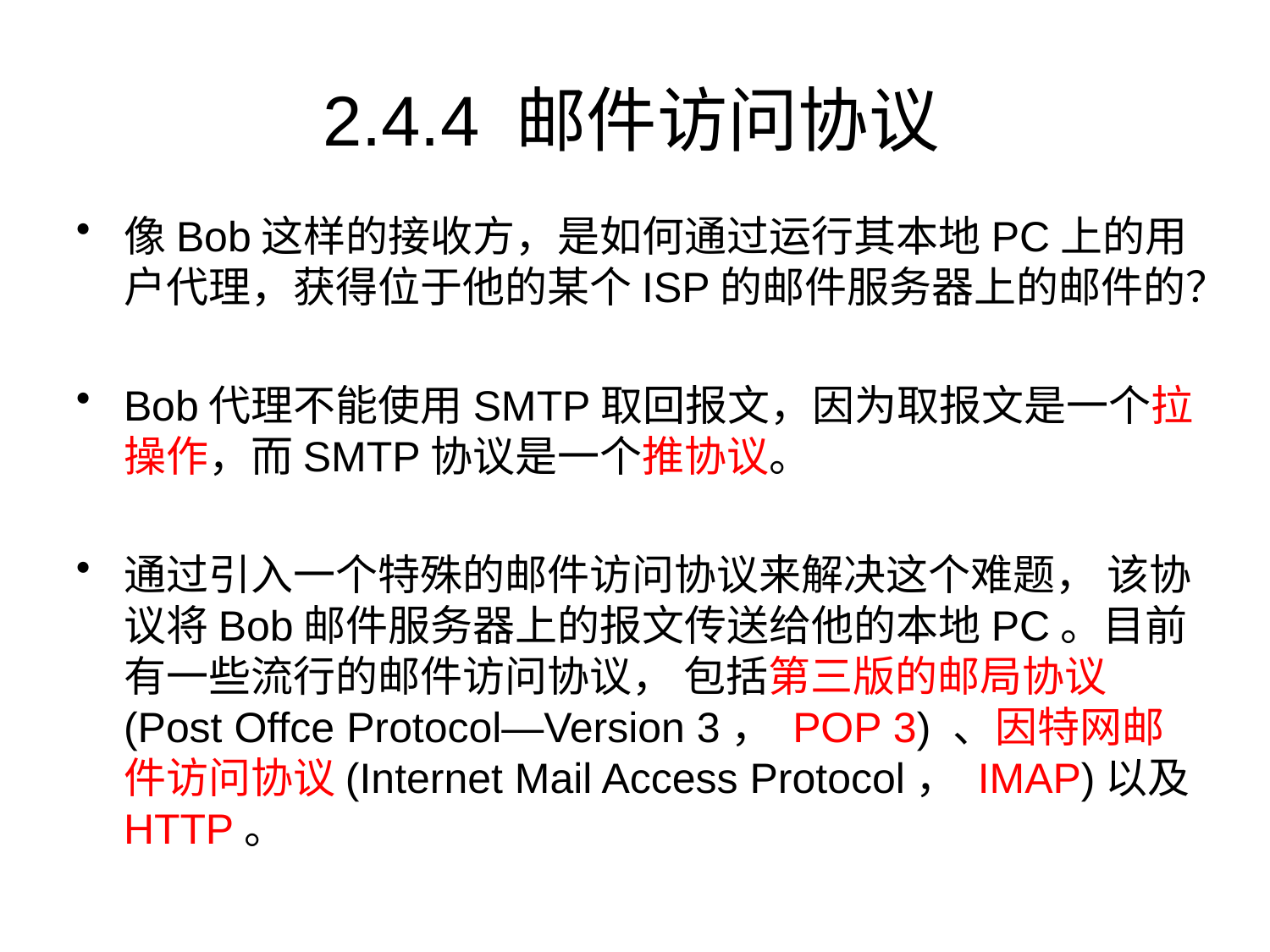

# 2.4.4 邮件访问协议
像Bob这样的接收方，是如何通过运行其本地PC上的用户代理，获得位于他的某个ISP的邮件服务器上的邮件的？

Bob代理不能使用SMTP取回报文，因为取报文是一个拉操作，而SMTP协议是一个推协议。

通过引入一个特殊的邮件访问协议来解决这个难题， 该协议将Bob邮件服务器上的报文传送给他的本地PC。目前有一些流行的邮件访问协议， 包括第三版的邮局协议(Post Offce Protocol—Version 3， POP 3) 、因特网邮件访问协议(Internet Mail Access Protocol， IMAP)以及HTTP。